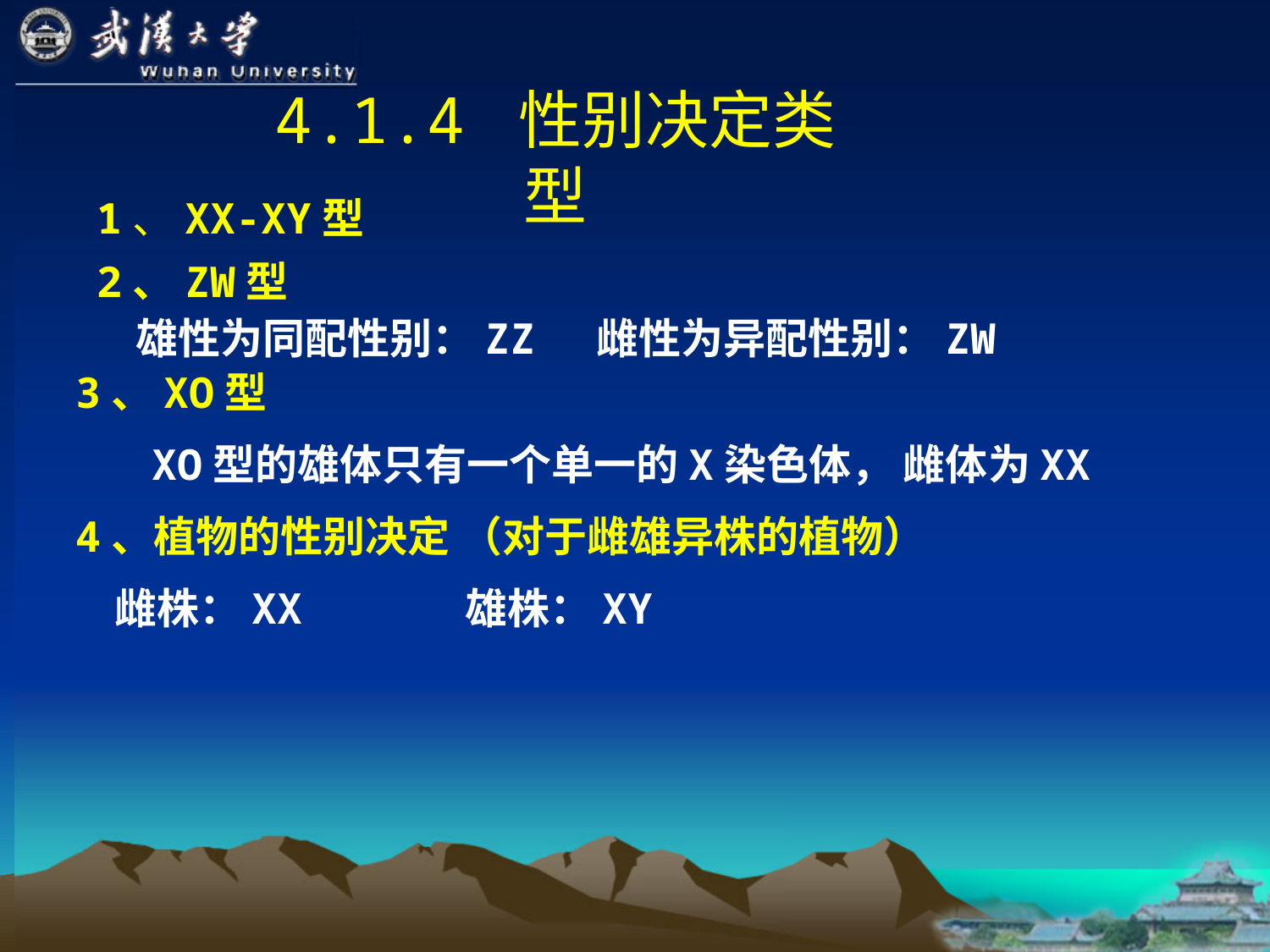

4.1.4 性别决定类型
1、XX-XY型

2、ZW型
   雄性为同配性别：ZZ  雌性为异配性别：ZW

3、XO型
   XO型的雄体只有一个单一的X染色体， 雌体为XX
4、植物的性别决定 （对于雌雄异株的植物）
   雌株：XX      雄株：XY